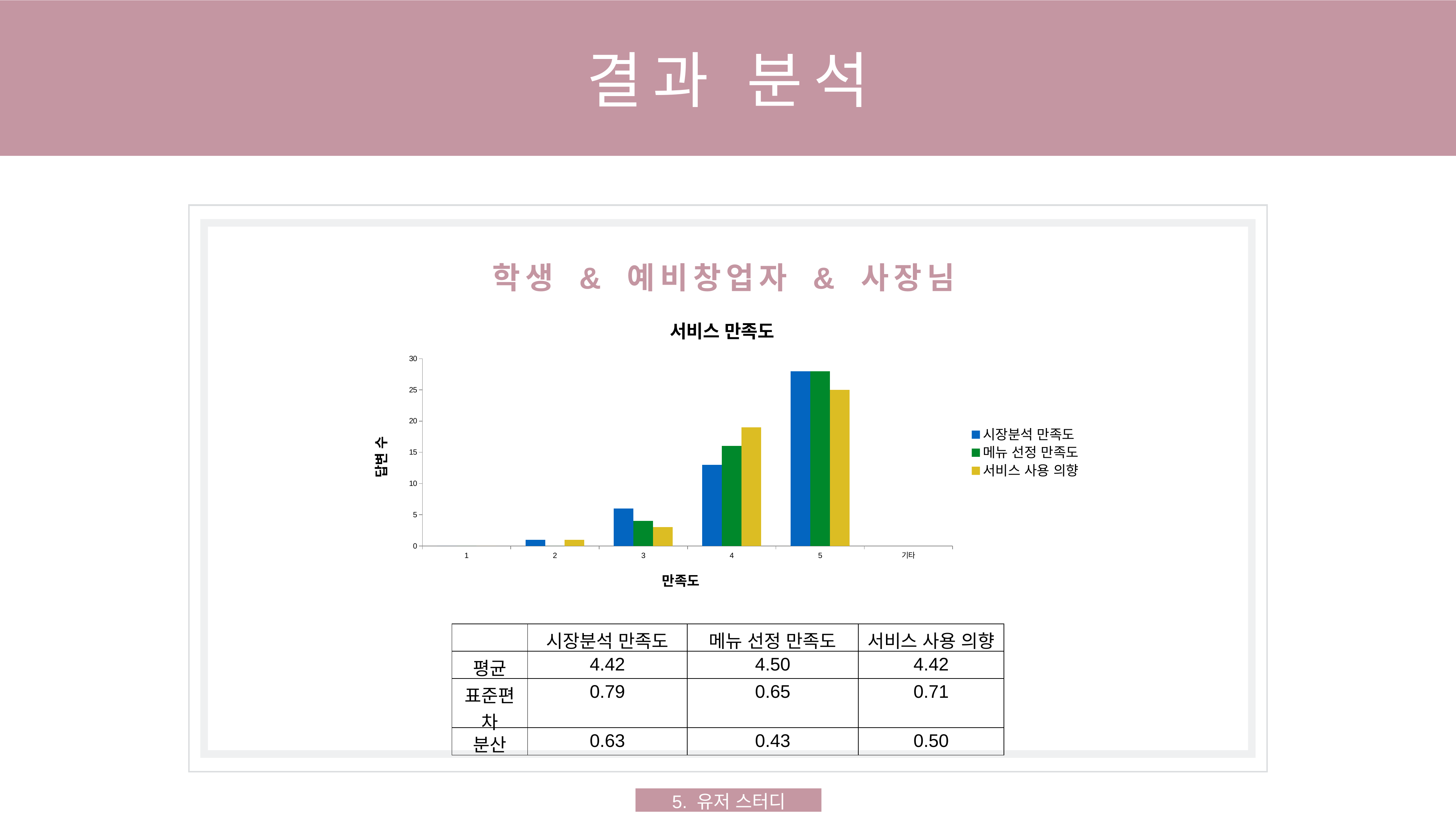

결과 분석

학생 & 예비창업자 & 사장님

[unsupported chart]

|  | 시장분석 만족도 | 메뉴 선정 만족도 | 서비스 사용 의향 |
| --- | --- | --- | --- |
| 평균 | 4.42 | 4.50 | 4.42 |
| 표준편차 | 0.79 | 0.65 | 0.71 |
| 분산 | 0.63 | 0.43 | 0.50 |
5. 유저 스터디